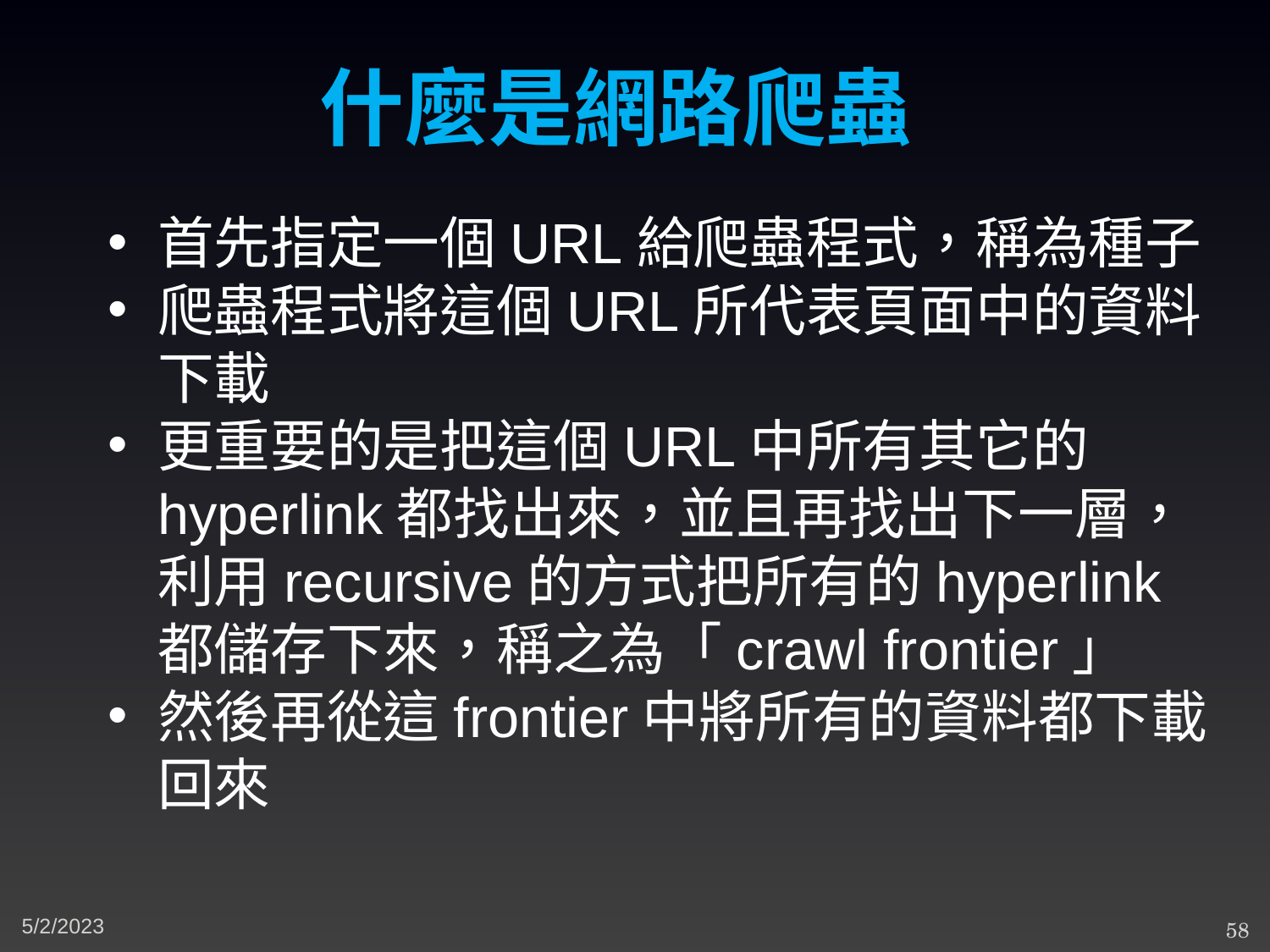

什麼是網路爬蟲
首先指定一個URL給爬蟲程式，稱為種子
爬蟲程式將這個URL所代表頁面中的資料下載
更重要的是把這個URL中所有其它的hyperlink都找出來，並且再找出下一層，利用recursive的方式把所有的hyperlink都儲存下來，稱之為「crawl frontier」
然後再從這frontier中將所有的資料都下載回來

5/2/2023
58